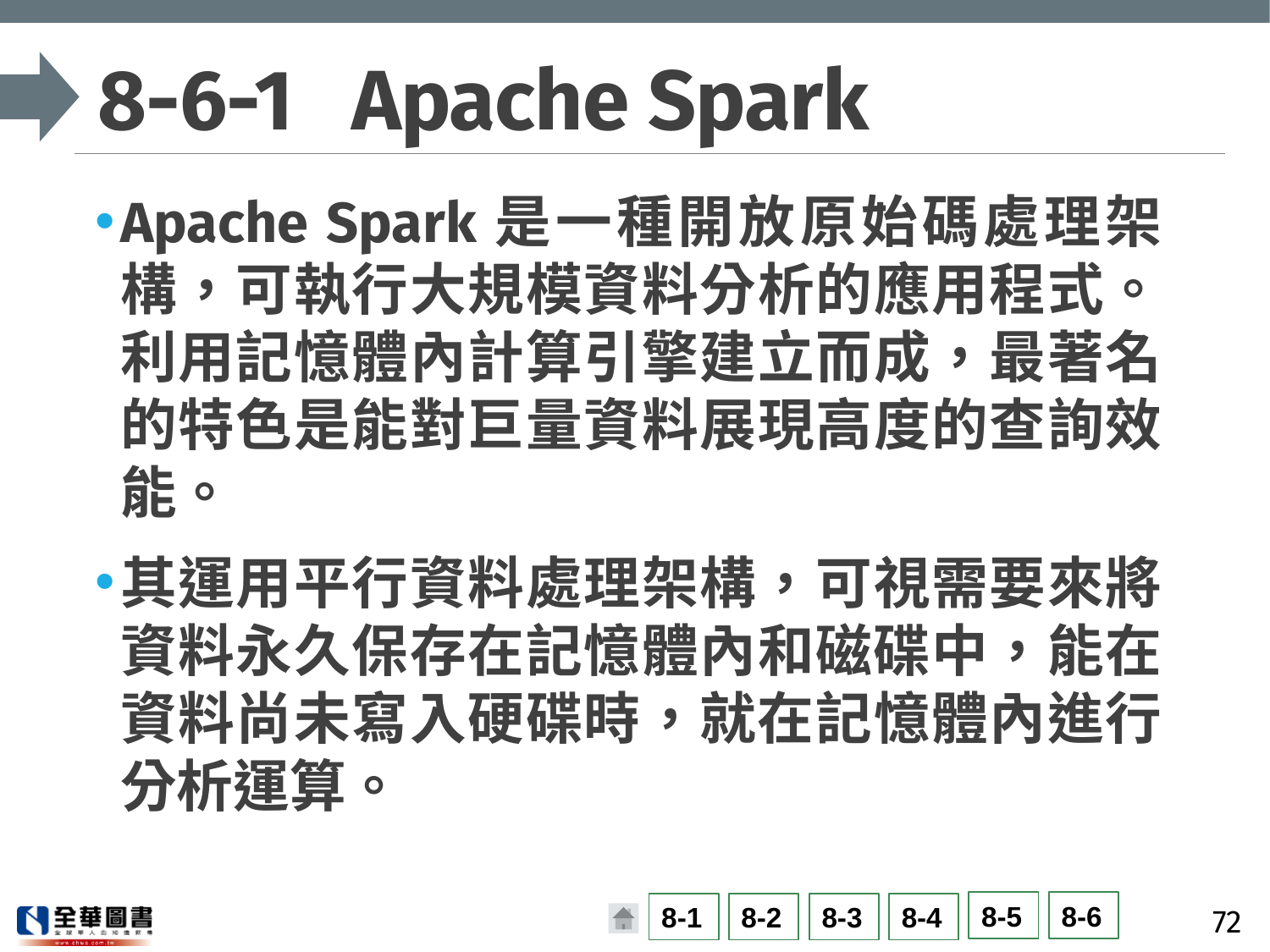

# 8-6-1	Apache Spark
Apache Spark是一種開放原始碼處理架構，可執行大規模資料分析的應用程式。利用記憶體內計算引擎建立而成，最著名的特色是能對巨量資料展現高度的查詢效能。
其運用平行資料處理架構，可視需要來將資料永久保存在記憶體內和磁碟中，能在資料尚未寫入硬碟時，就在記憶體內進行分析運算。
72